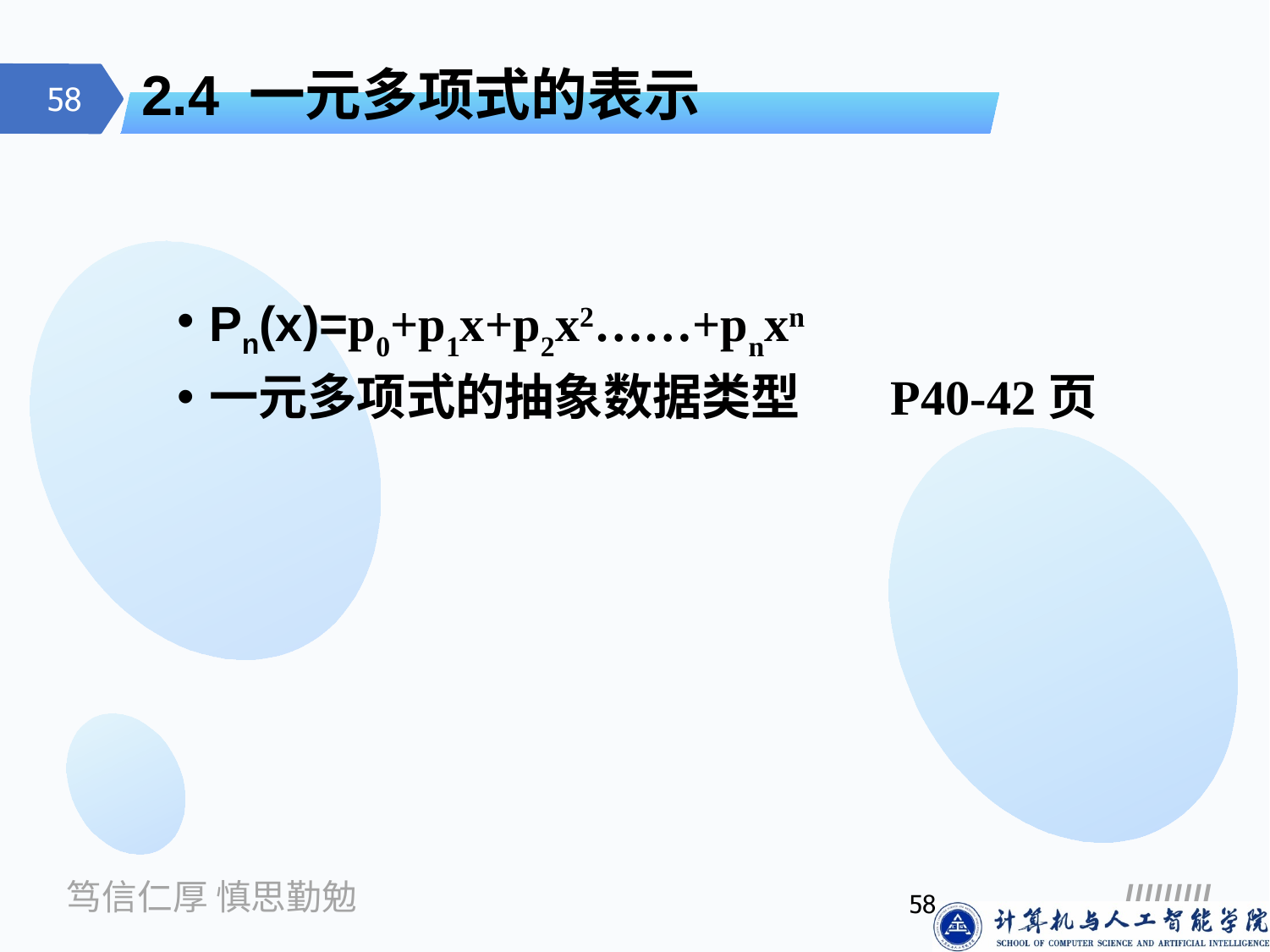

# 2.4 一元多项式的表示
Pn(x)=p0+p1x+p2x2……+pnxn
一元多项式的抽象数据类型       P40-42页

58